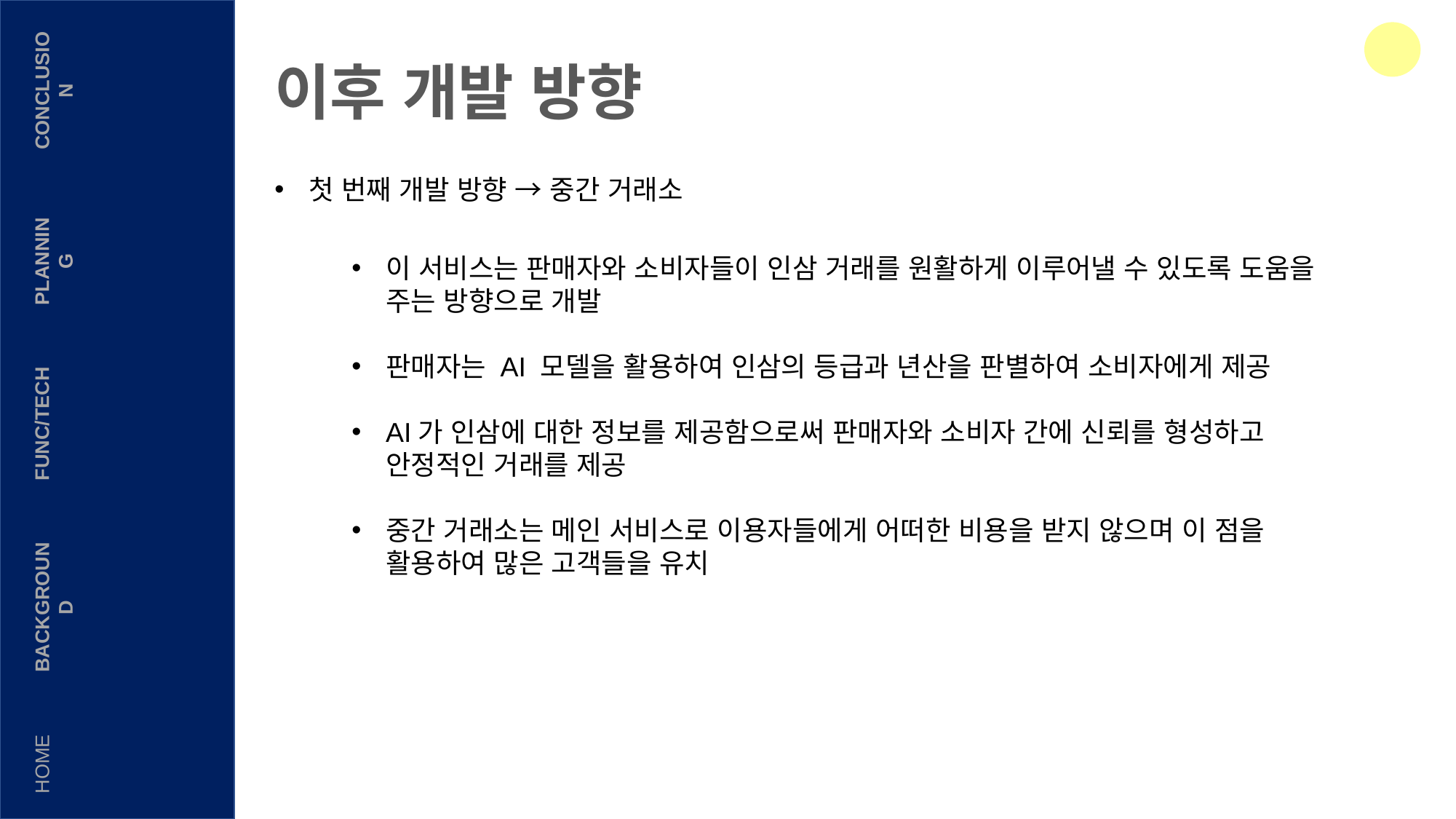

이후 개발 방향
CONCLUSION
첫 번째 개발 방향 → 중간 거래소
PLANNING
이 서비스는 판매자와 소비자들이 인삼 거래를 원활하게 이루어낼 수 있도록 도움을 주는 방향으로 개발

판매자는 AI 모델을 활용하여 인삼의 등급과 년산을 판별하여 소비자에게 제공

AI가 인삼에 대한 정보를 제공함으로써 판매자와 소비자 간에 신뢰를 형성하고 안정적인 거래를 제공

중간 거래소는 메인 서비스로 이용자들에게 어떠한 비용을 받지 않으며 이 점을 활용하여 많은 고객들을 유치

FUNC/TECH
BACKGROUND
HOME